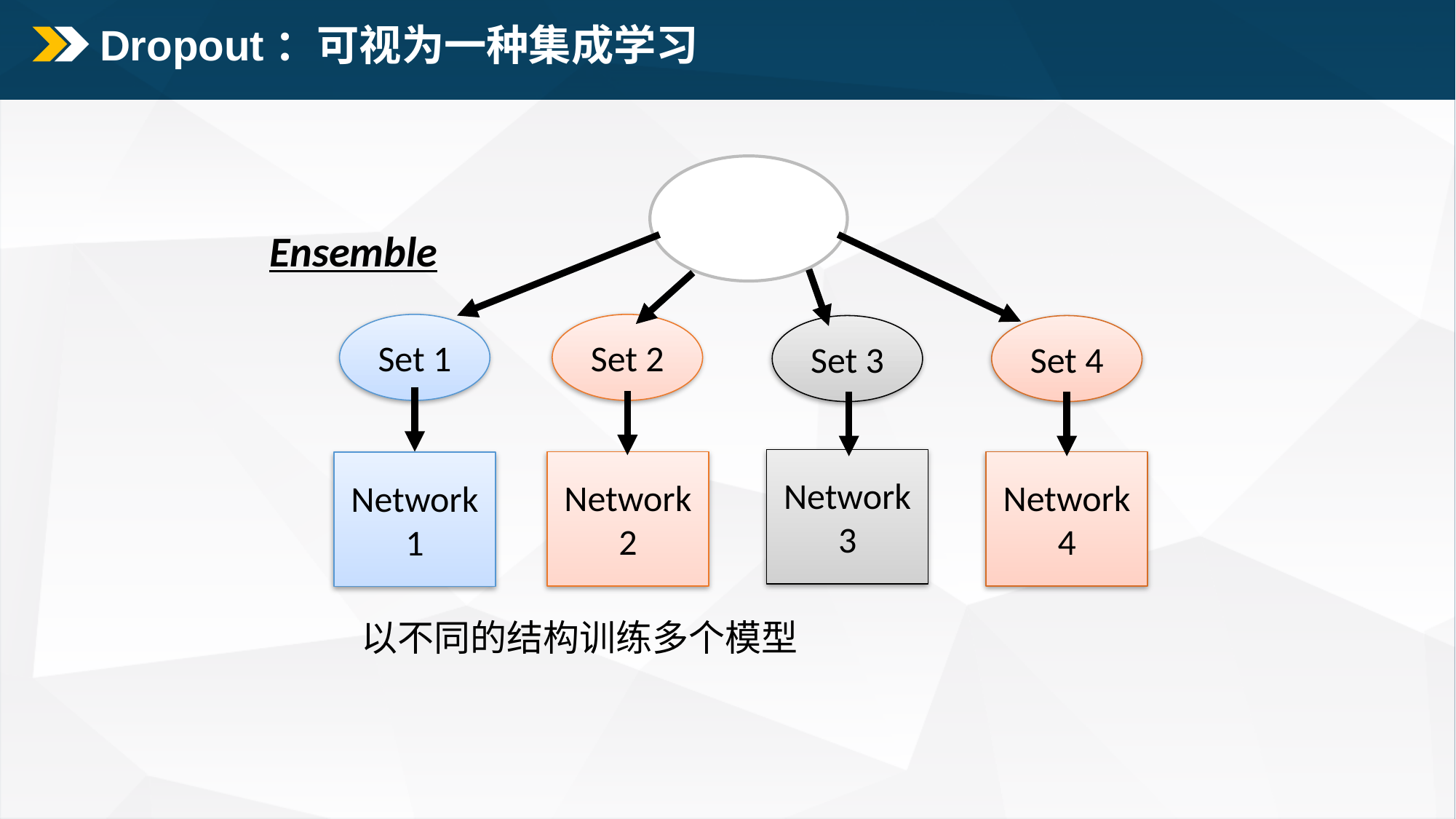

# Dropout：可视为一种集成学习

Training Set
Ensemble
Set 1
Set 2
Set 3
Set 4
Network
3
Network
2
Network
4
Network
1
以不同的结构训练多个模型